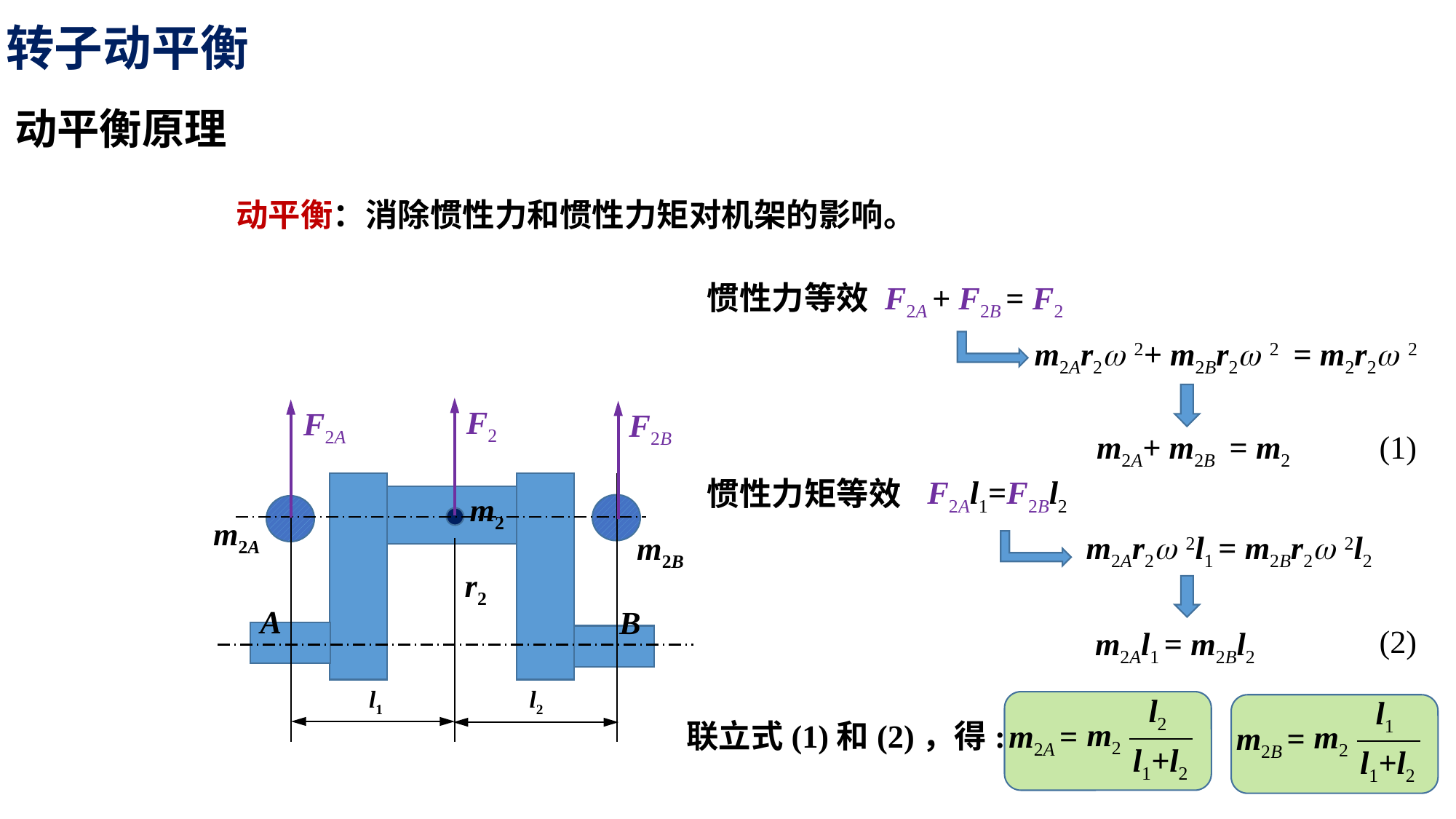

转子动平衡
动平衡原理
动平衡：消除惯性力和惯性力矩对机架的影响。
惯性力等效
F2A + F2B = F2

m2Ar2ω 2+ m2Br2ω 2  = m2r2ω 2

F2
F2A
F2B
(1)
m2A+ m2B  = m2
F2Al1=F2Bl2
惯性力矩等效

m2

m2A

m2Ar2ω 2l1 = m2Br2ω 2l2
m2B
r2

A
B
(2)
m2Al1 = m2Bl2

l1
l2
l2
m2
l1+l2
l1
m2
l1+l2

m2A =
联立式(1)和(2)，得:
m2B =